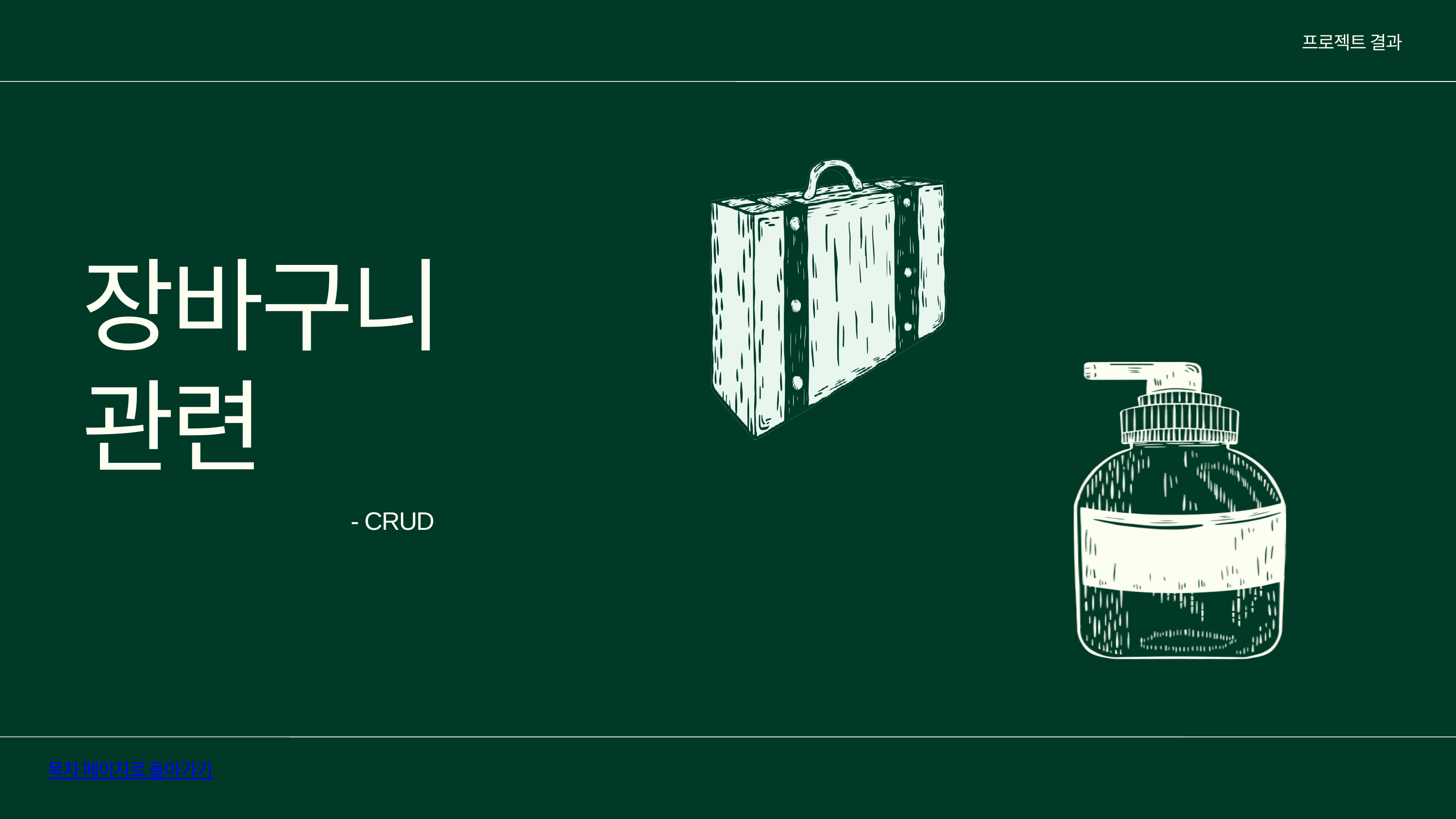

프로젝트 결과

장바구니관련

- CRUD

목차 페이지로 돌아가기